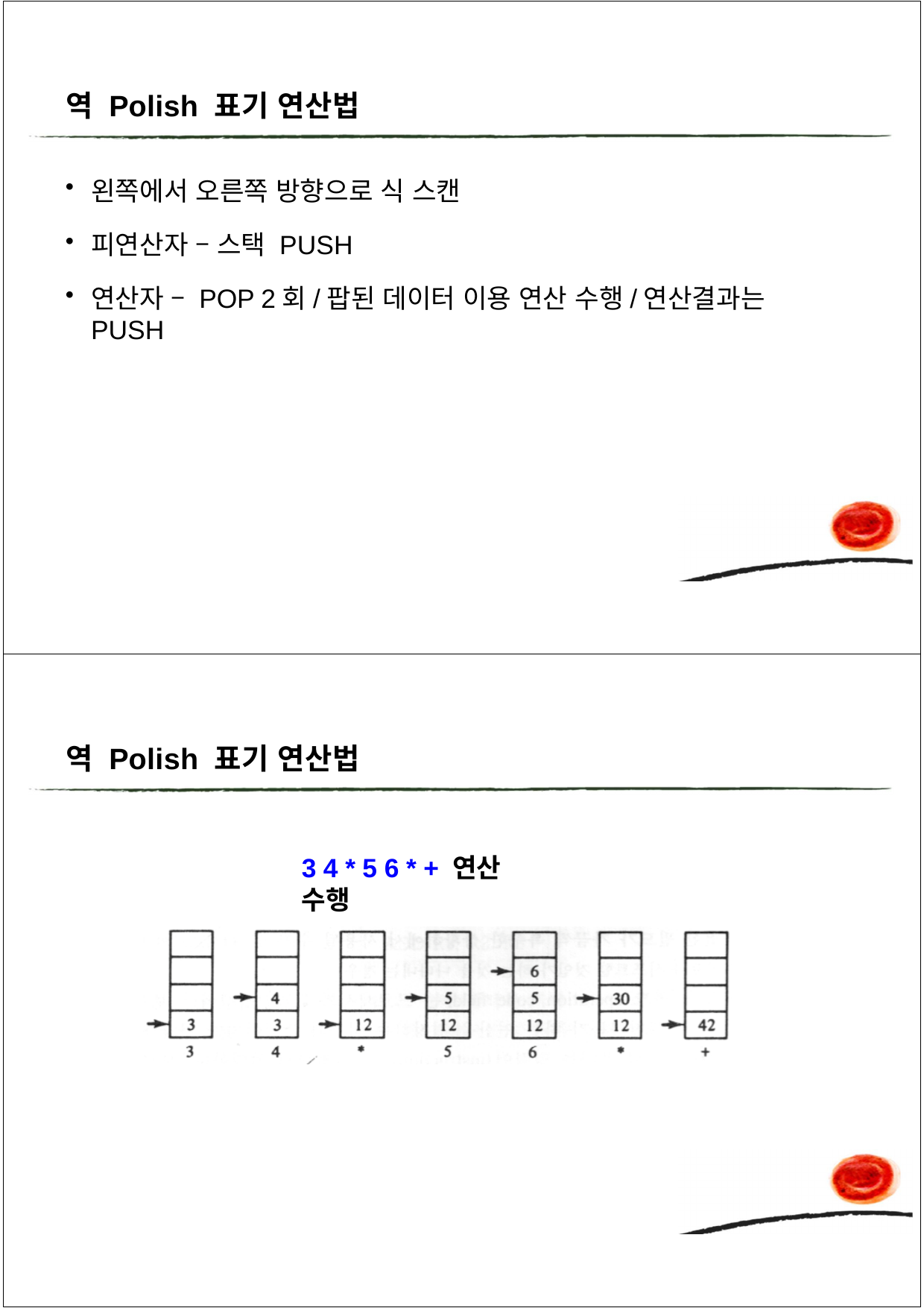

역 Polish 표기 연산법

왼쪽에서 오른쪽 방향으로 식 스캔
피연산자 – 스택 PUSH
연산자 – POP 2회/팝된 데이터 이용 연산 수행/연산결과는 PUSH

역 Polish 표기 연산법

3 4 * 5 6 * + 연산 수행